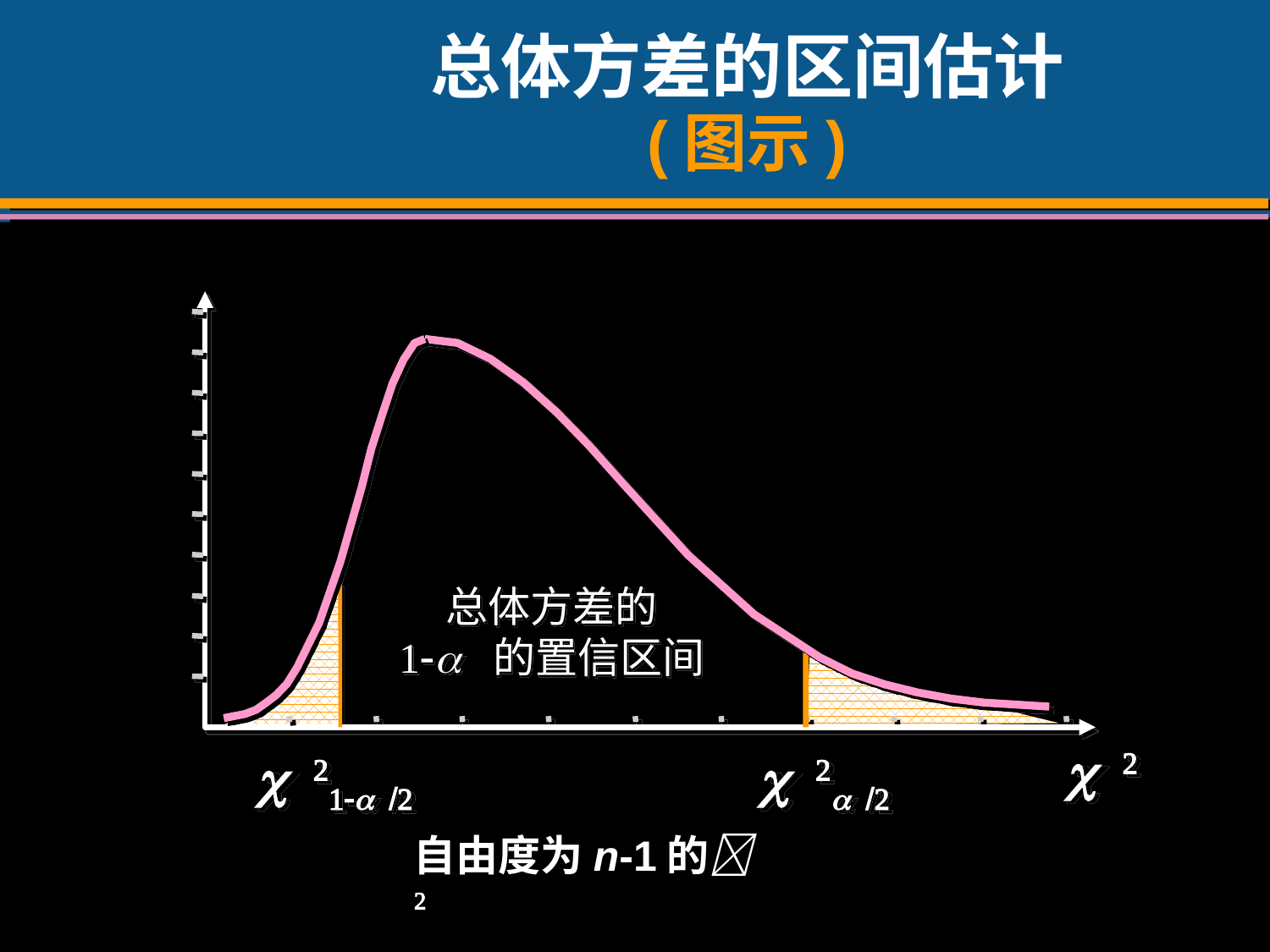

# 总体方差的区间估计 (图示)

总体方差的
1−α 的置信区间

χ 2
χ 21−α /2
χ 2α /2
自由度为n-1的χ2